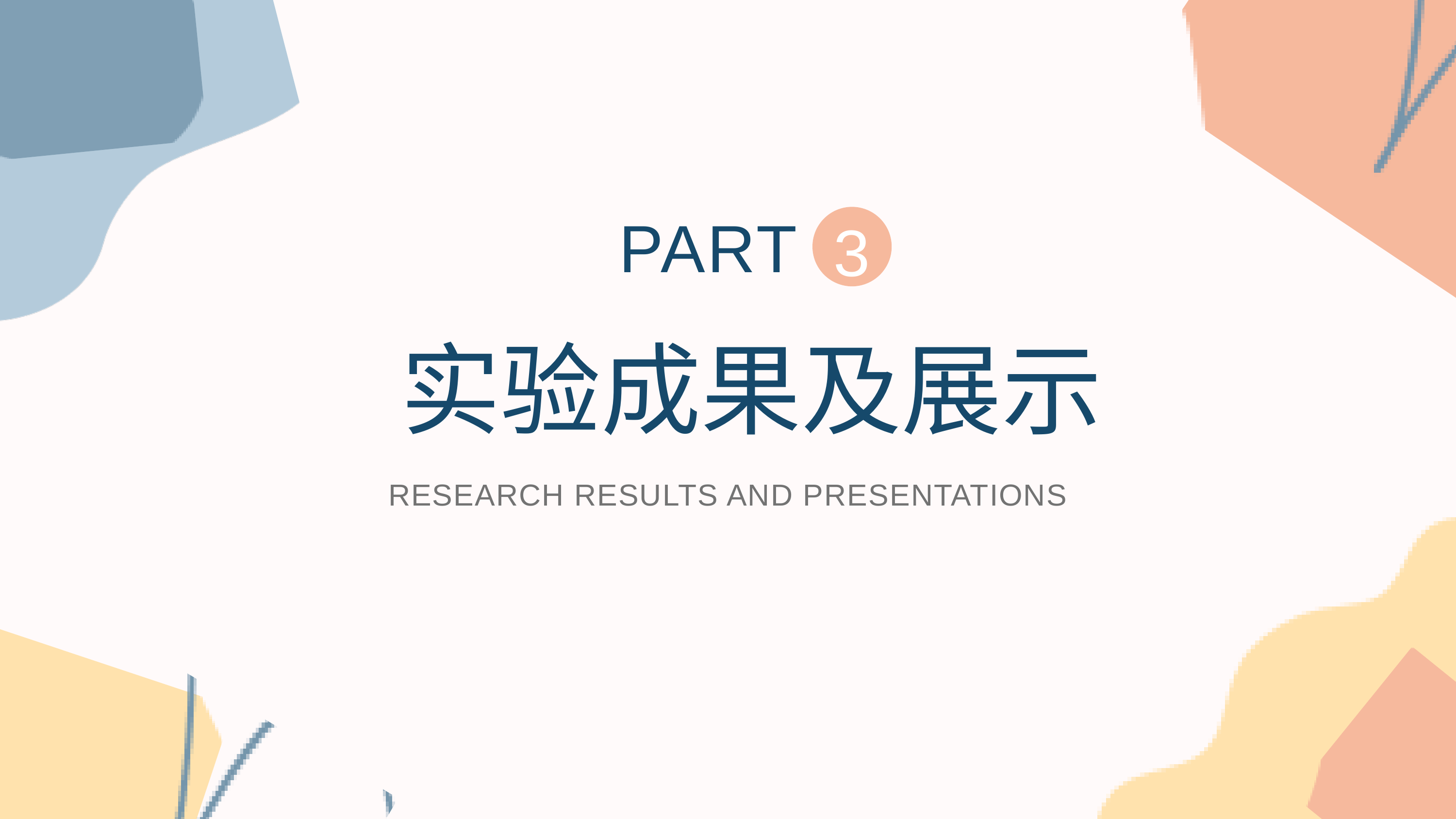

3

PART
 实验成果及展示
RESEARCH RESULTS AND PRESENTATIONS